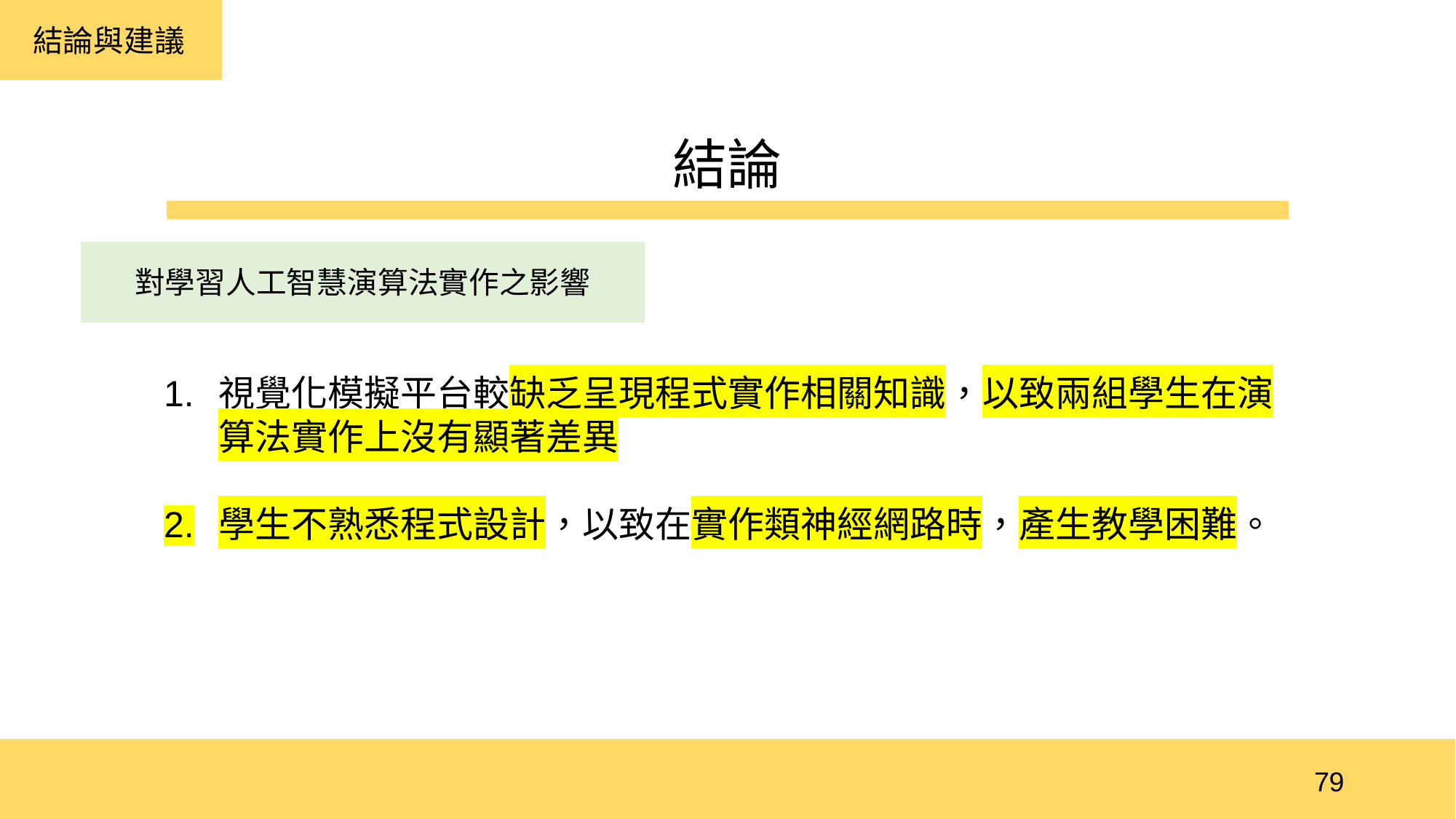

結論與建議
結論

對學習人工智慧演算法實作之影響
視覺化模擬平台較缺乏呈現程式實作相關知識，以致兩組學生在演算法實作上沒有顯著差異
學生不熟悉程式設計，以致在實作類神經網路時，產生教學困難。

79